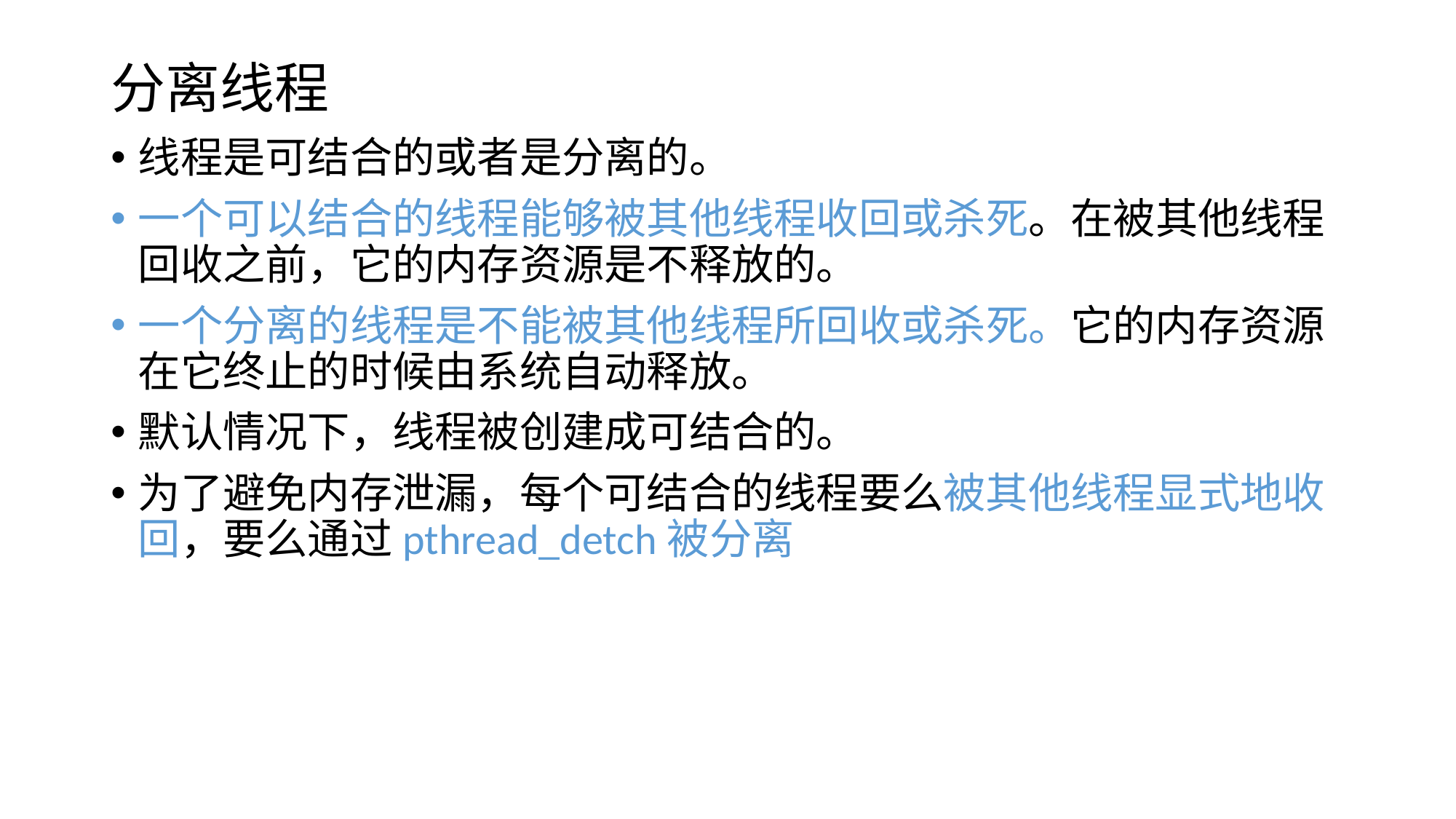

# 分离线程
线程是可结合的或者是分离的。
一个可以结合的线程能够被其他线程收回或杀死。在被其他线程回收之前，它的内存资源是不释放的。
一个分离的线程是不能被其他线程所回收或杀死。它的内存资源在它终止的时候由系统自动释放。
默认情况下，线程被创建成可结合的。
为了避免内存泄漏，每个可结合的线程要么被其他线程显式地收回，要么通过pthread_detch被分离